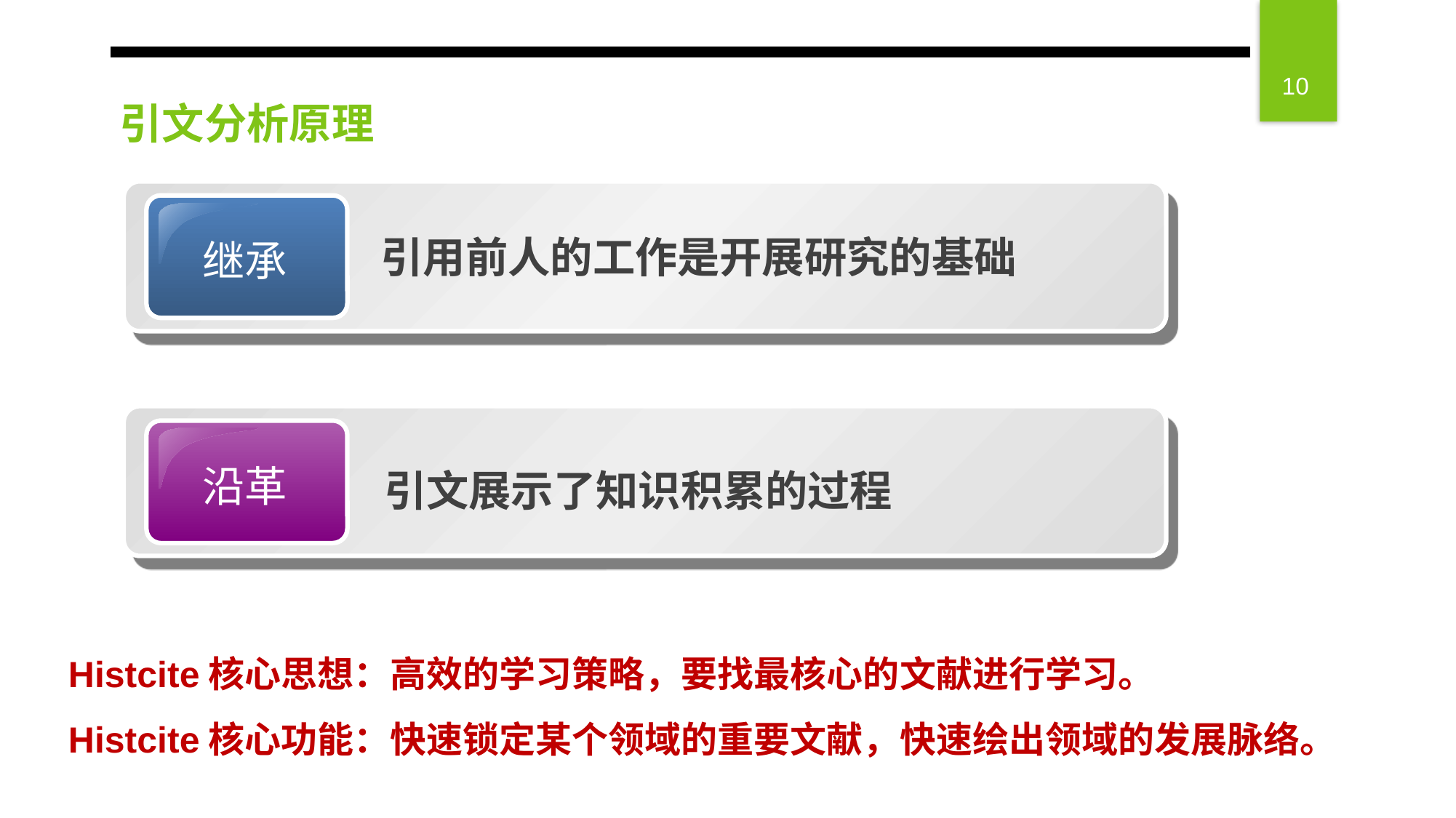

引文分析原理

继承
引用前人的工作是开展研究的基础

沿革
引文展示了知识积累的过程
Histcite核心思想：高效的学习策略，要找最核心的文献进行学习。
Histcite核心功能：快速锁定某个领域的重要文献，快速绘出领域的发展脉络。